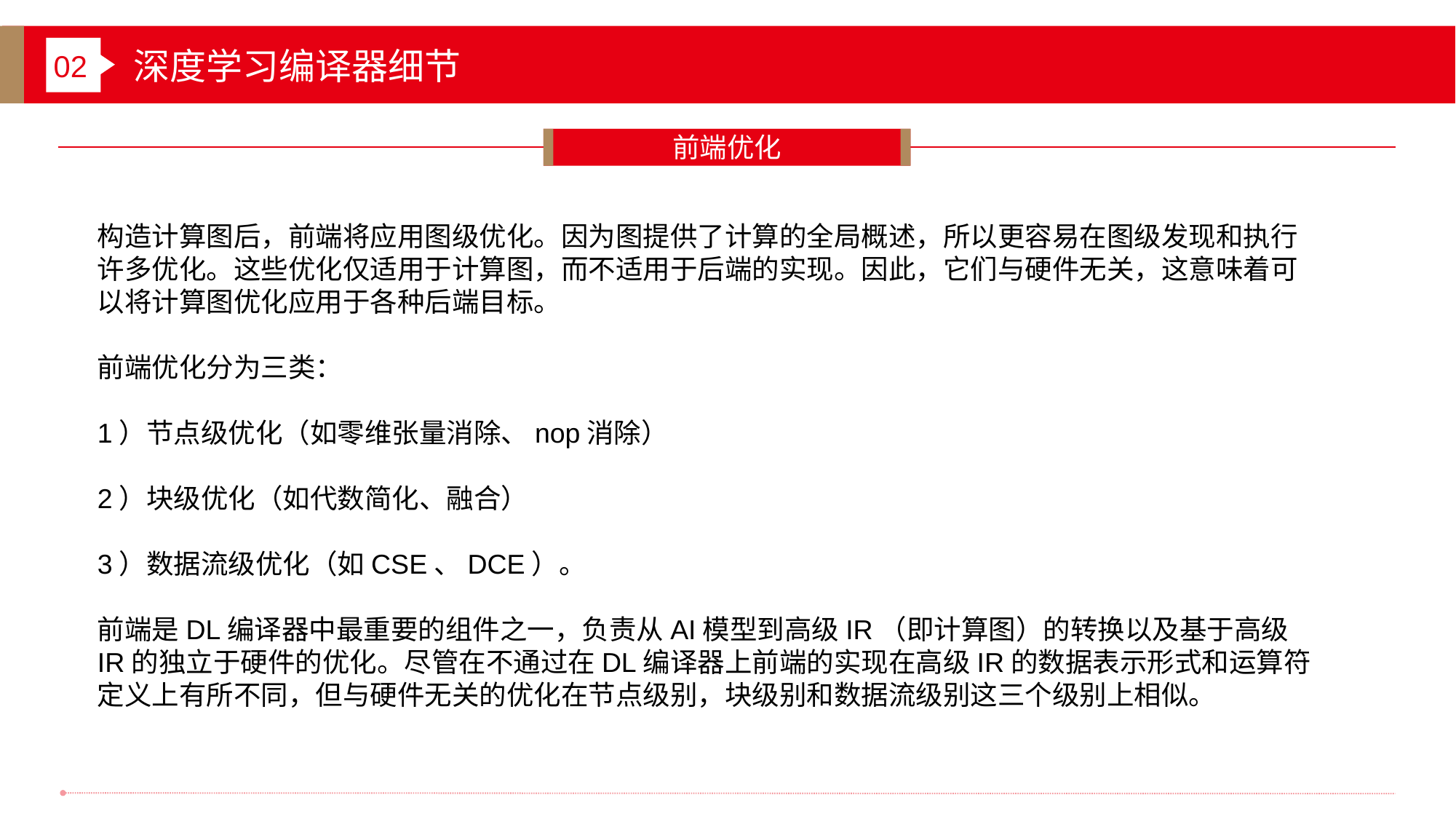

深度学习编译器细节

02
前端优化

构造计算图后，前端将应用图级优化。因为图提供了计算的全局概述，所以更容易在图级发现和执行许多优化。这些优化仅适用于计算图，而不适用于后端的实现。因此，它们与硬件无关，这意味着可以将计算图优化应用于各种后端目标。

前端优化分为三类：

1）节点级优化（如零维张量消除、nop消除）

2）块级优化（如代数简化、融合）

3）数据流级优化（如CSE、DCE）。

前端是DL编译器中最重要的组件之一，负责从AI模型到高级IR（即计算图）的转换以及基于高级IR的独立于硬件的优化。尽管在不通过在DL编译器上前端的实现在高级IR的数据表示形式和运算符定义上有所不同，但与硬件无关的优化在节点级别，块级别和数据流级别这三个级别上相似。